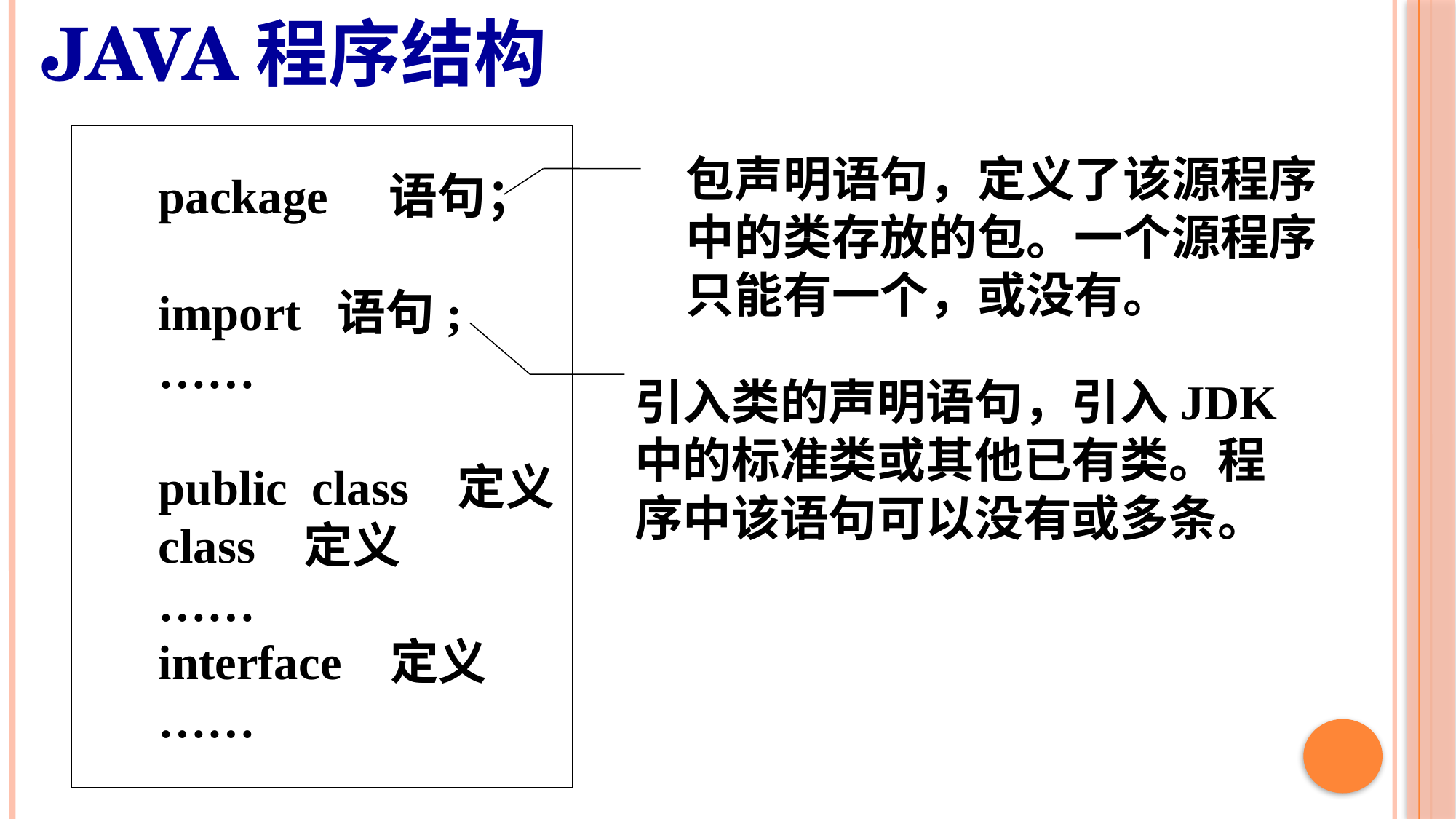

java程序结构

包声明语句，定义了该源程序
中的类存放的包。一个源程序
只能有一个，或没有。

package    语句；

import  语句;
……

public  class   定义
class   定义
……
interface   定义
……

引入类的声明语句，引入JDK
中的标准类或其他已有类。程
序中该语句可以没有或多条。
29